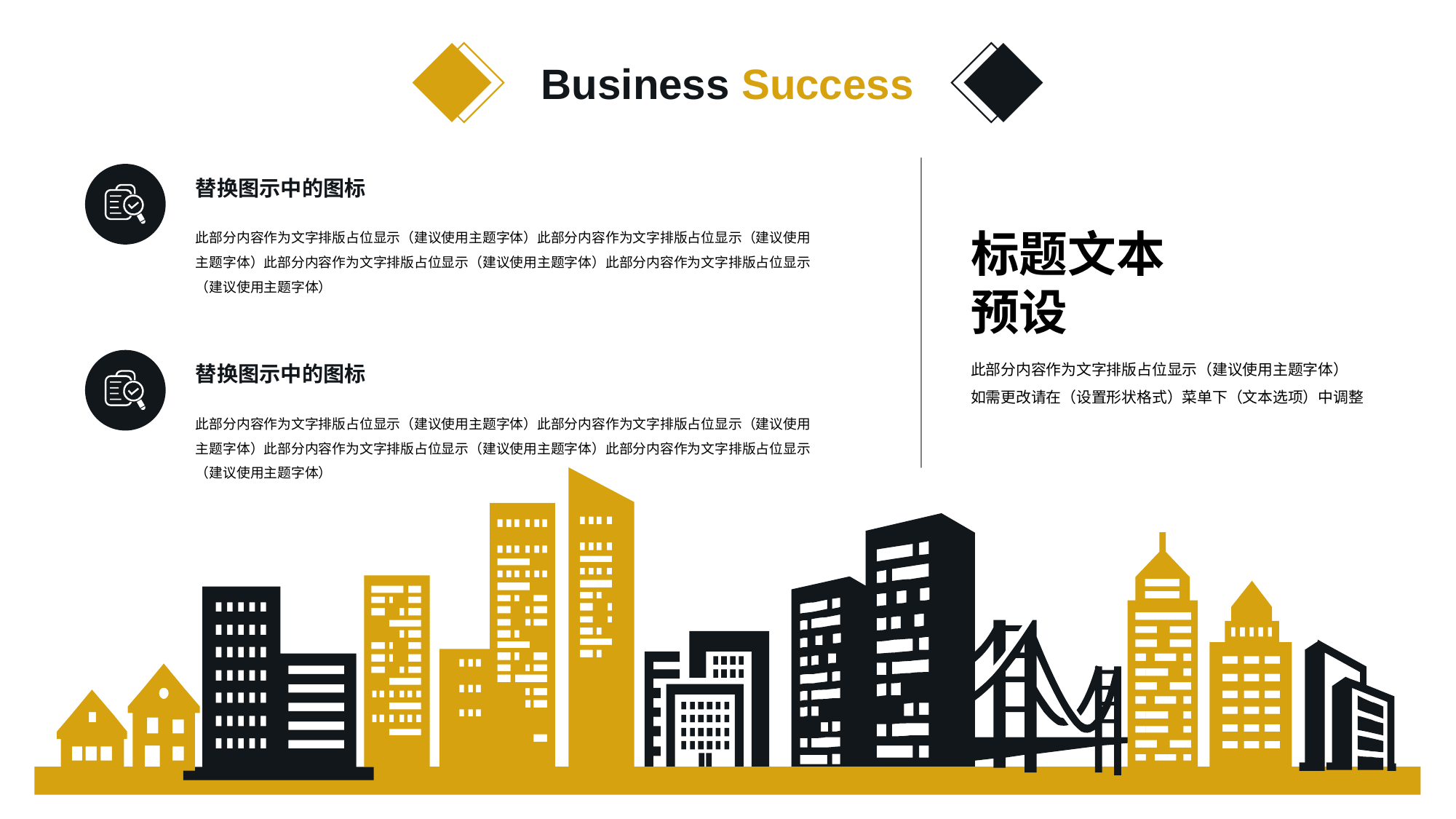

Business Success
替换图示中的图标
此部分内容作为文字排版占位显示（建议使用主题字体）此部分内容作为文字排版占位显示（建议使用主题字体）此部分内容作为文字排版占位显示（建议使用主题字体）此部分内容作为文字排版占位显示（建议使用主题字体）

标题文本
预设
此部分内容作为文字排版占位显示（建议使用主题字体）
如需更改请在（设置形状格式）菜单下（文本选项）中调整
替换图示中的图标
此部分内容作为文字排版占位显示（建议使用主题字体）此部分内容作为文字排版占位显示（建议使用主题字体）此部分内容作为文字排版占位显示（建议使用主题字体）此部分内容作为文字排版占位显示（建议使用主题字体）